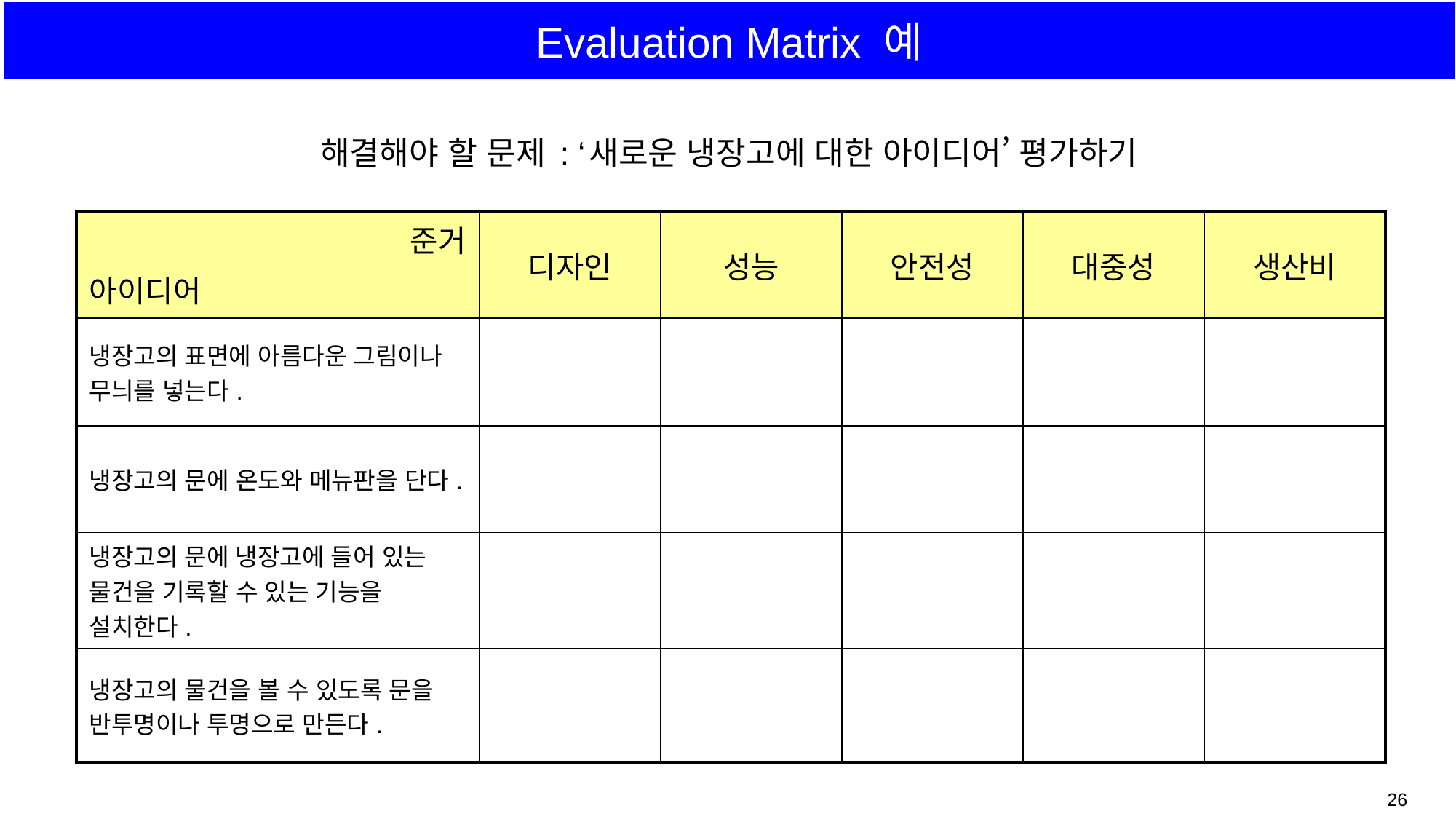

# Evaluation Matrix 예
해결해야 할 문제 : ‘새로운 냉장고에 대한 아이디어’ 평가하기
| 준거 아이디어 | 디자인 | 성능 | 안전성 | 대중성 | 생산비 |
| --- | --- | --- | --- | --- | --- |
| 냉장고의 표면에 아름다운 그림이나 무늬를 넣는다. |  |  |  |  |  |
| 냉장고의 문에 온도와 메뉴판을 단다. |  |  |  |  |  |
| 냉장고의 문에 냉장고에 들어 있는 물건을 기록할 수 있는 기능을 설치한다. |  |  |  |  |  |
| 냉장고의 물건을 볼 수 있도록 문을 반투명이나 투명으로 만든다. |  |  |  |  |  |